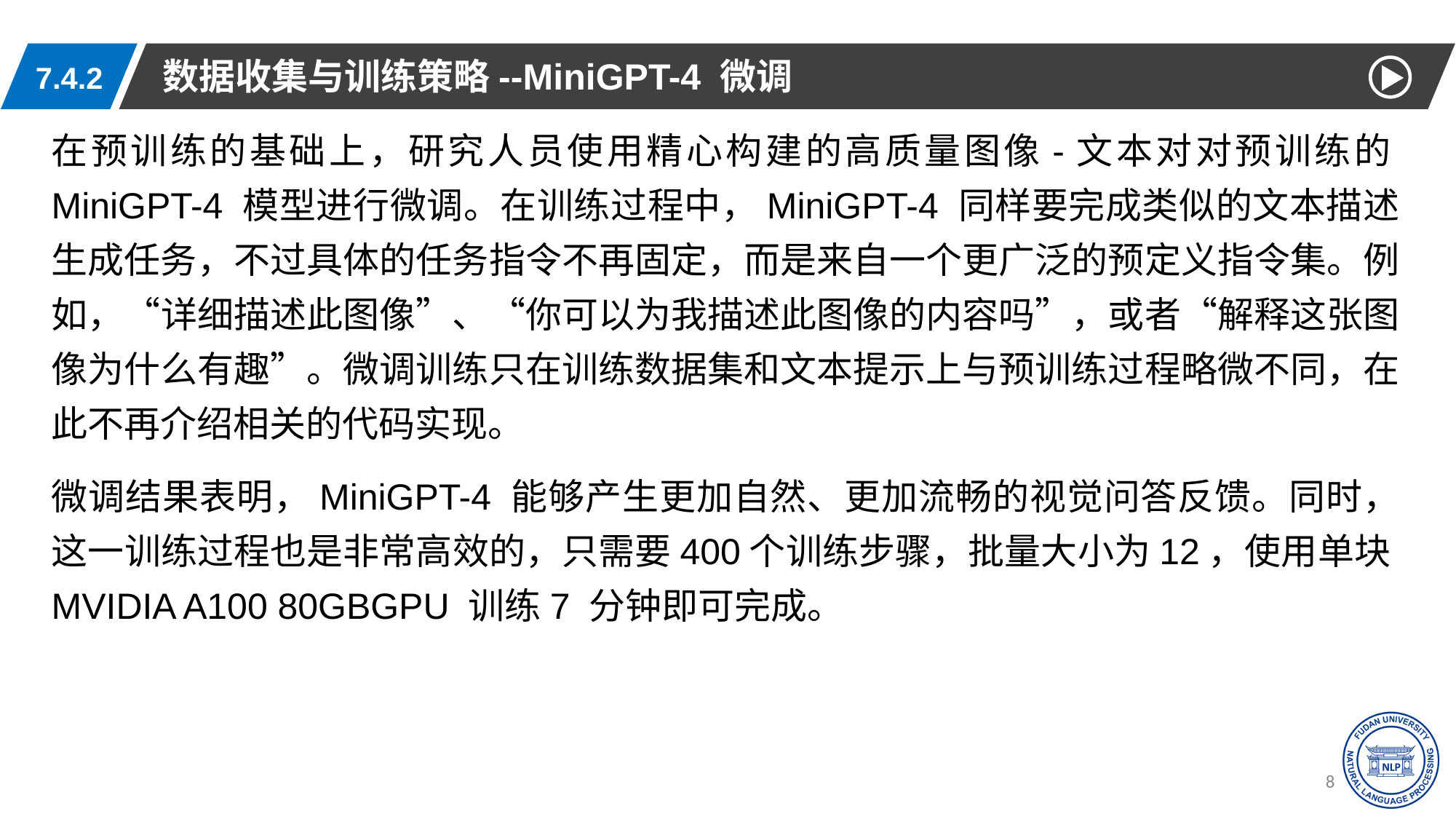

数据收集与训练策略--MiniGPT-4 微调
7.4.2

在预训练的基础上，研究人员使用精心构建的高质量图像-文本对对预训练的MiniGPT-4 模型进行微调。在训练过程中，MiniGPT-4 同样要完成类似的文本描述生成任务，不过具体的任务指令不再固定，而是来自一个更广泛的预定义指令集。例如，“详细描述此图像”、“你可以为我描述此图像的内容吗”，或者“解释这张图像为什么有趣”。微调训练只在训练数据集和文本提示上与预训练过程略微不同，在此不再介绍相关的代码实现。
微调结果表明，MiniGPT-4 能够产生更加自然、更加流畅的视觉问答反馈。同时，这一训练过程也是非常高效的，只需要400个训练步骤，批量大小为12，使用单块MVIDIA A100 80GBGPU 训练7 分钟即可完成。
86